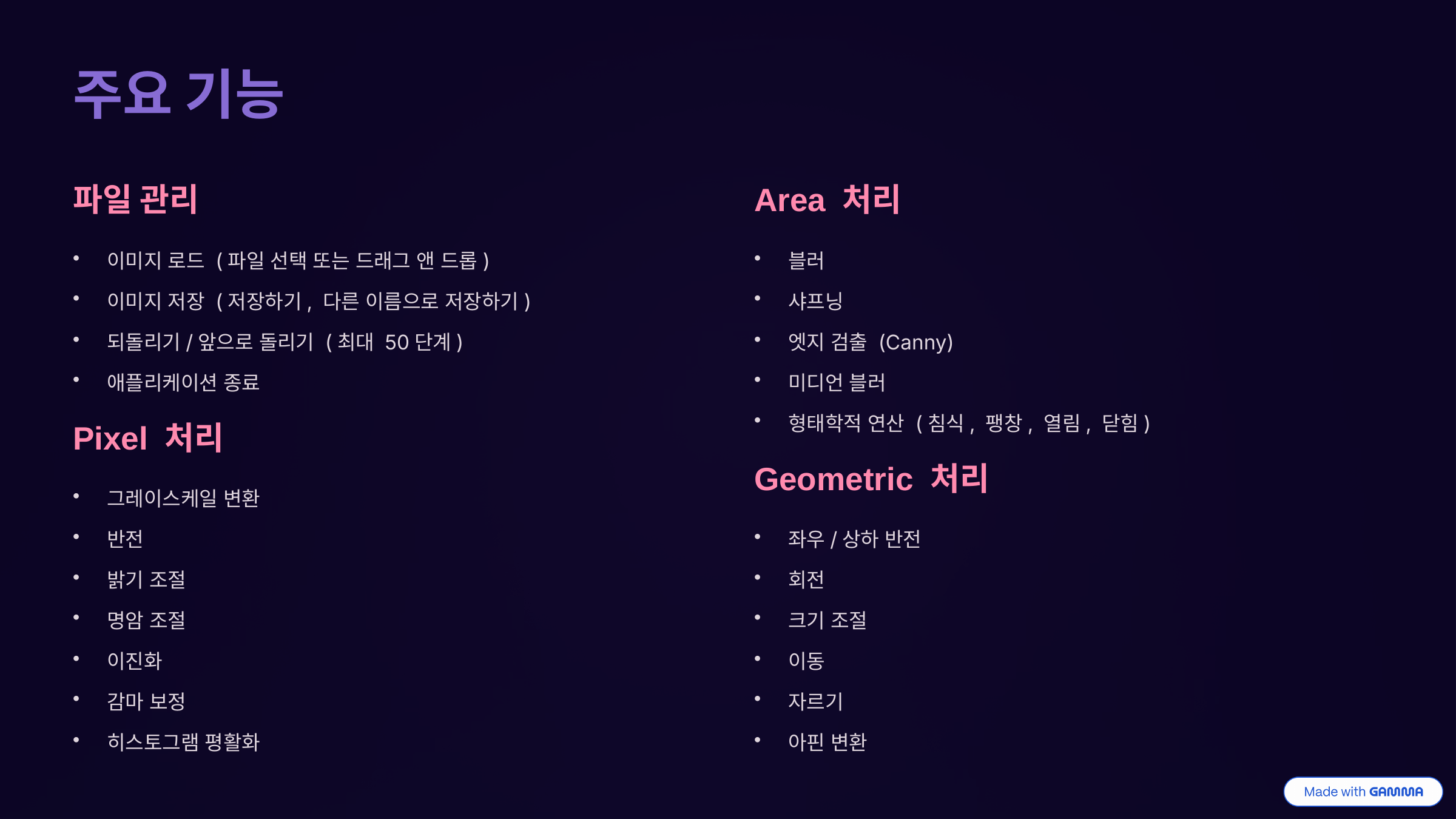

주요 기능
파일 관리
Area 처리
이미지 로드 (파일 선택 또는 드래그 앤 드롭)
블러
이미지 저장 (저장하기, 다른 이름으로 저장하기)
샤프닝
되돌리기/앞으로 돌리기 (최대 50단계)
엣지 검출 (Canny)
애플리케이션 종료
미디언 블러
형태학적 연산 (침식, 팽창, 열림, 닫힘)
Pixel 처리
Geometric 처리
그레이스케일 변환
반전
좌우/상하 반전
밝기 조절
회전
명암 조절
크기 조절
이진화
이동
감마 보정
자르기
히스토그램 평활화
아핀 변환